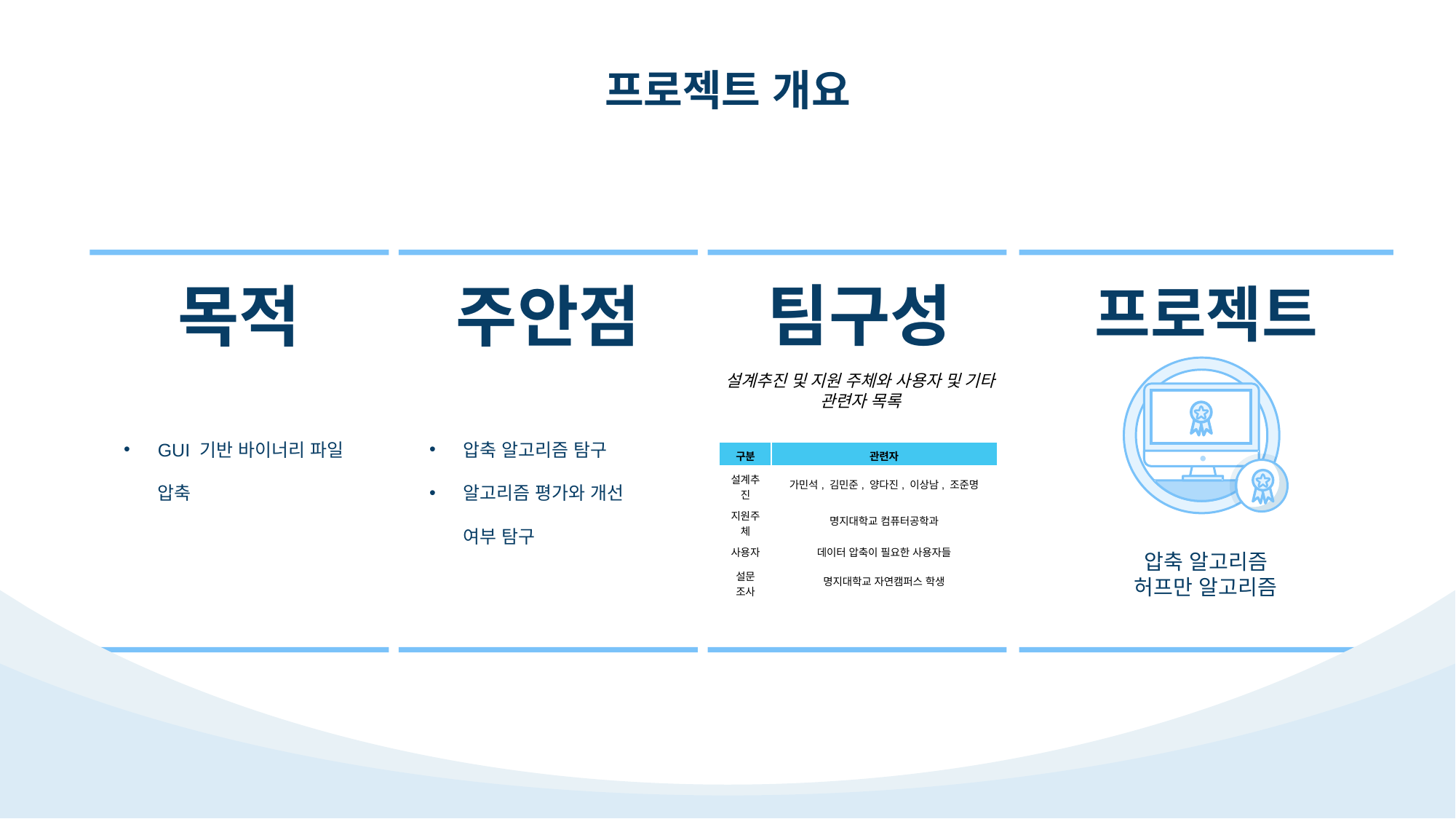

프로젝트 개요

팀구성
주안점
목적
프로젝트

설계추진 및 지원 주체와 사용자 및 기타 관련자 목록
GUI 기반 바이너리 파일 압축
압축 알고리즘 탐구
알고리즘 평가와 개선 여부 탐구
| 구분 | 관련자 |
| --- | --- |
| 설계추진 | 가민석, 김민준, 양다진, 이상남, 조준명 |
| 지원주체 | 명지대학교 컴퓨터공학과 |
| 사용자 | 데이터 압축이 필요한 사용자들 |
| 설문 조사 | 명지대학교 자연캠퍼스 학생 |
압축 알고리즘
허프만 알고리즘